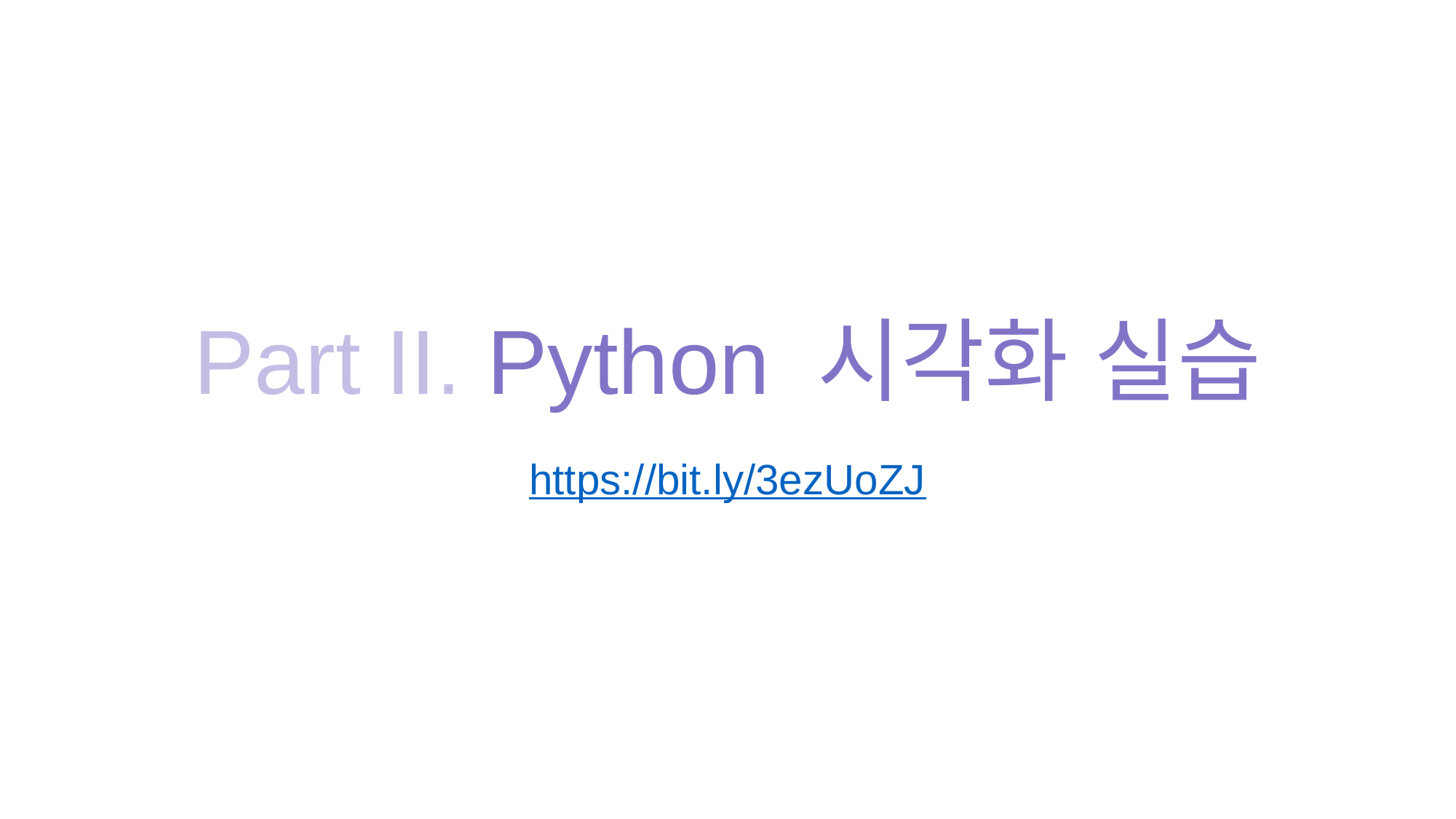

# Part II. Python 시각화 실습
https://bit.ly/3ezUoZJ